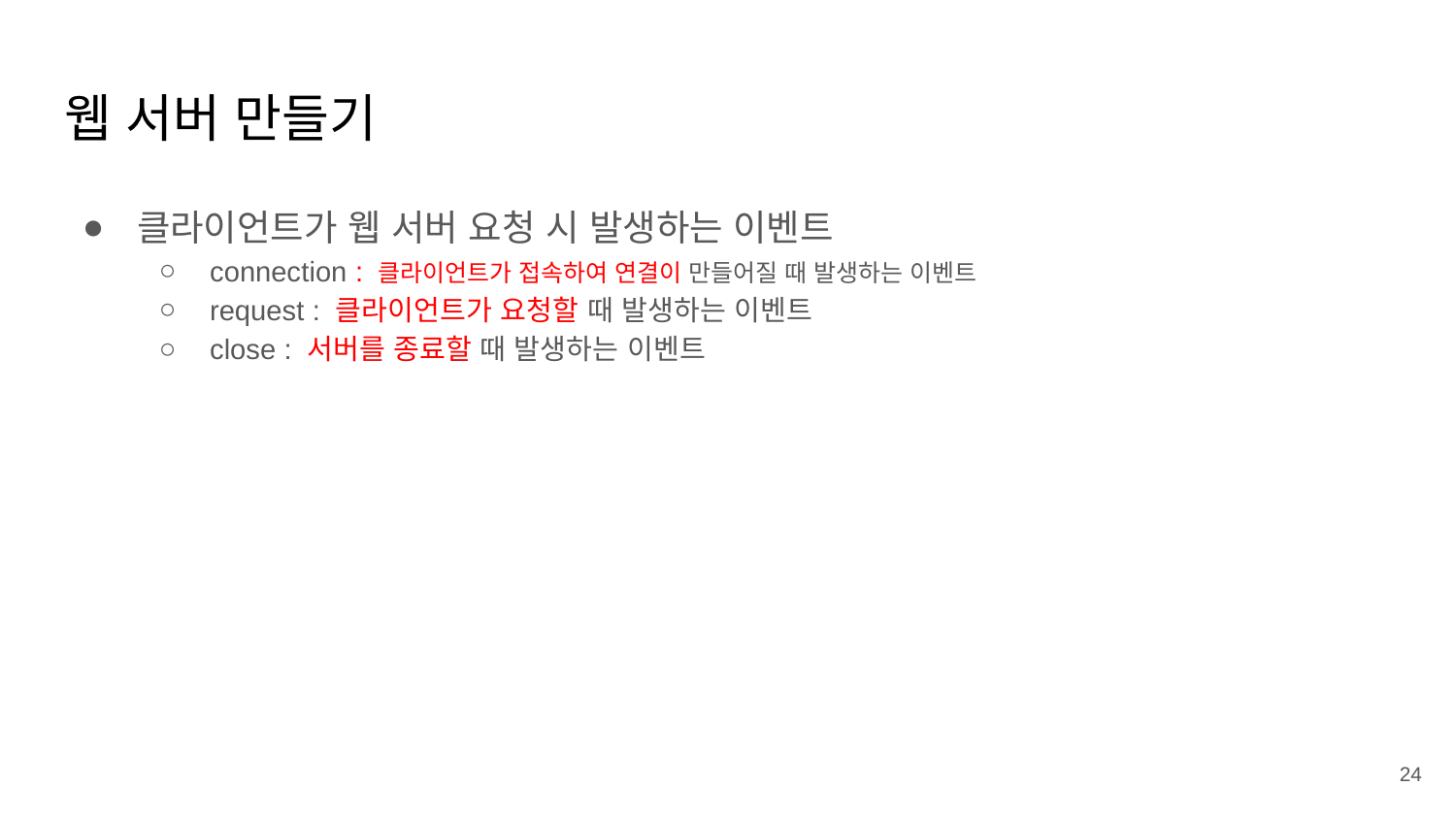

# 웹 서버 만들기
클라이언트가 웹 서버 요청 시 발생하는 이벤트
connection : 클라이언트가 접속하여 연결이 만들어질 때 발생하는 이벤트
request : 클라이언트가 요청할 때 발생하는 이벤트
close : 서버를 종료할 때 발생하는 이벤트
24